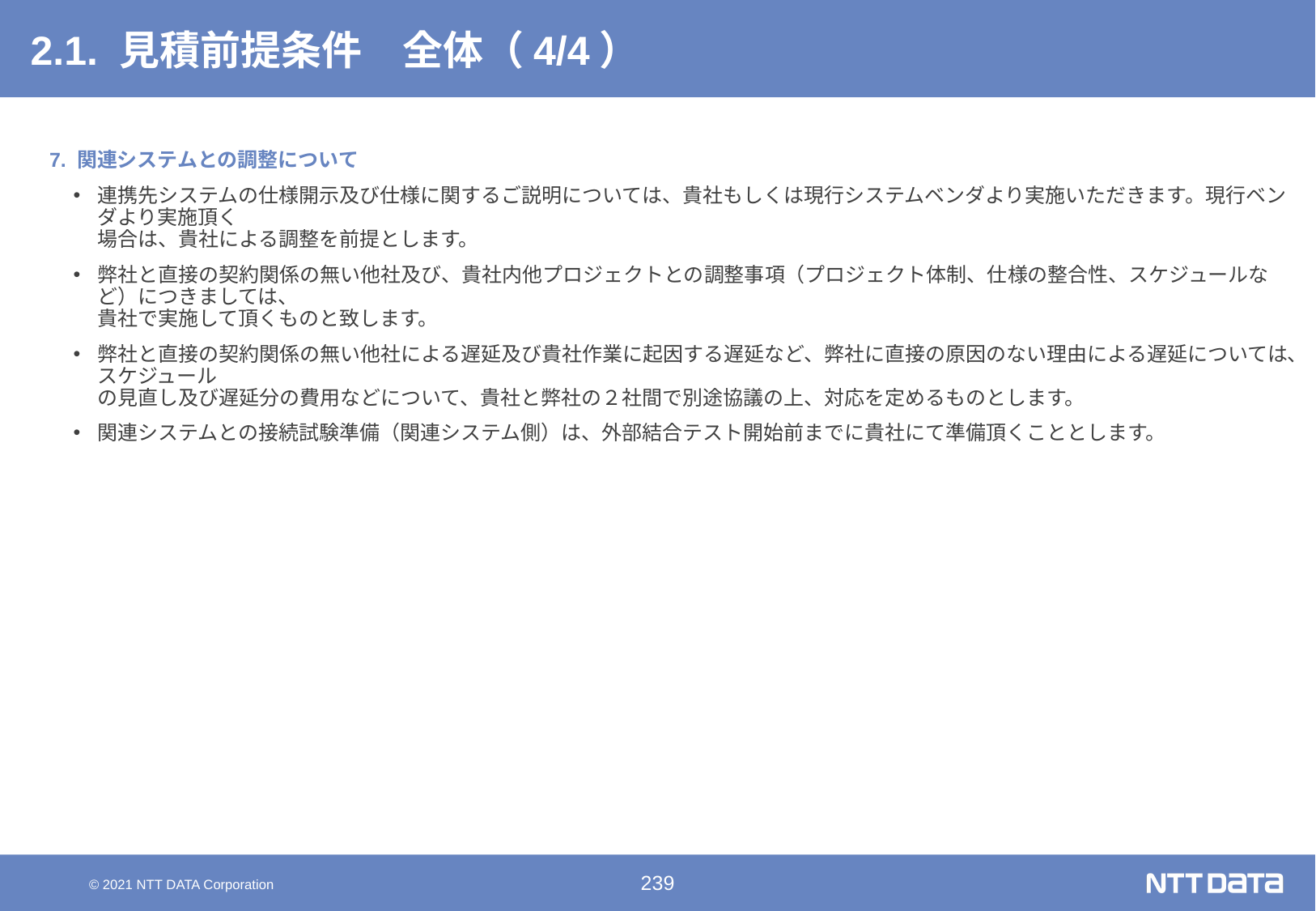

# 2.1. 見積前提条件　全体（4/4）
7. 関連システムとの調整について
連携先システムの仕様開示及び仕様に関するご説明については、貴社もしくは現行システムベンダより実施いただきます。現行ベンダより実施頂く
場合は、貴社による調整を前提とします。
弊社と直接の契約関係の無い他社及び、貴社内他プロジェクトとの調整事項（プロジェクト体制、仕様の整合性、スケジュールなど）につきましては、
貴社で実施して頂くものと致します。
弊社と直接の契約関係の無い他社による遅延及び貴社作業に起因する遅延など、弊社に直接の原因のない理由による遅延については、スケジュール
の見直し及び遅延分の費用などについて、貴社と弊社の２社間で別途協議の上、対応を定めるものとします。
関連システムとの接続試験準備（関連システム側）は、外部結合テスト開始前までに貴社にて準備頂くこととします。